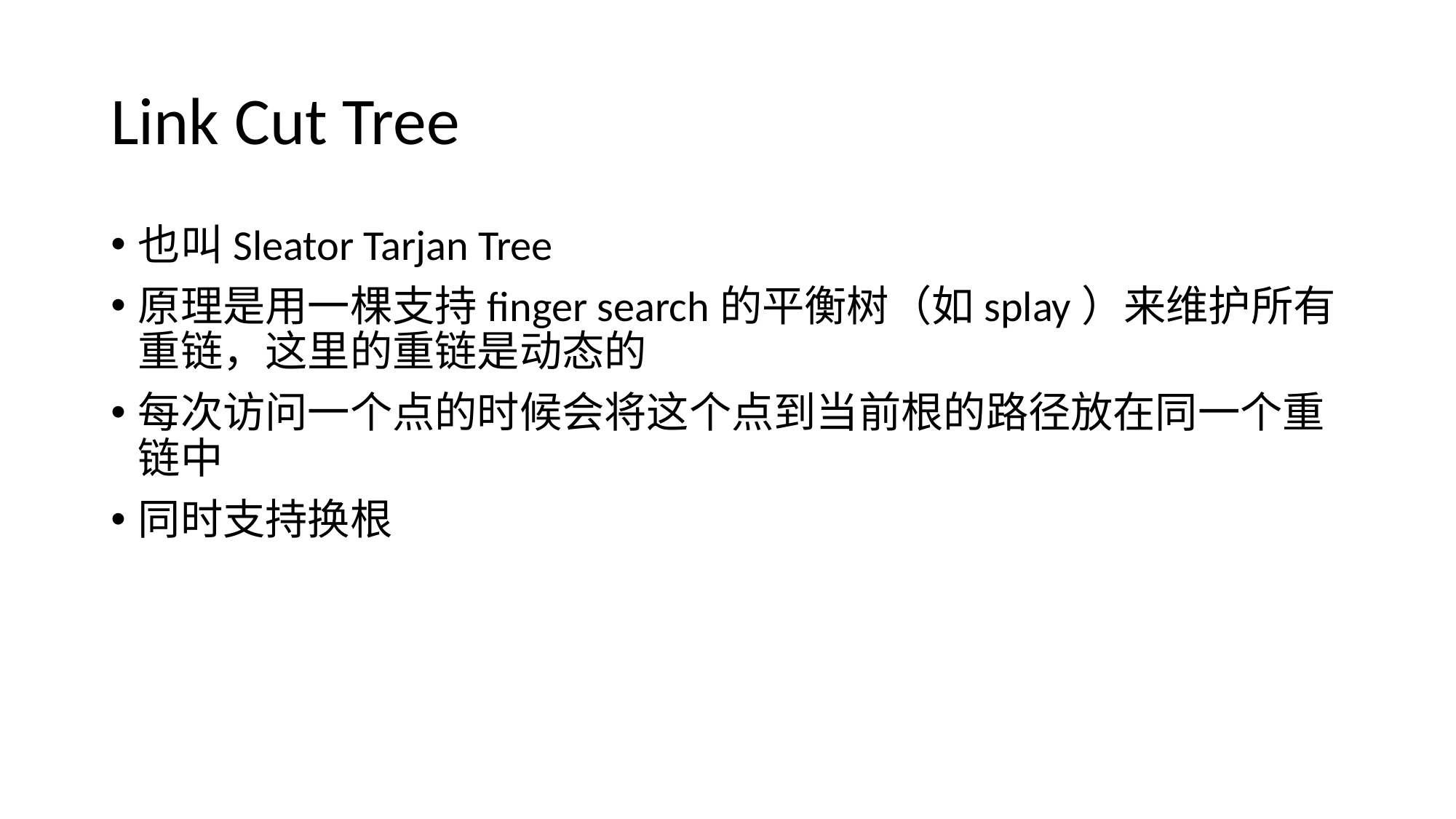

# Link Cut Tree
也叫Sleator Tarjan Tree
原理是用一棵支持finger search的平衡树（如splay）来维护所有重链，这里的重链是动态的
每次访问一个点的时候会将这个点到当前根的路径放在同一个重链中
同时支持换根